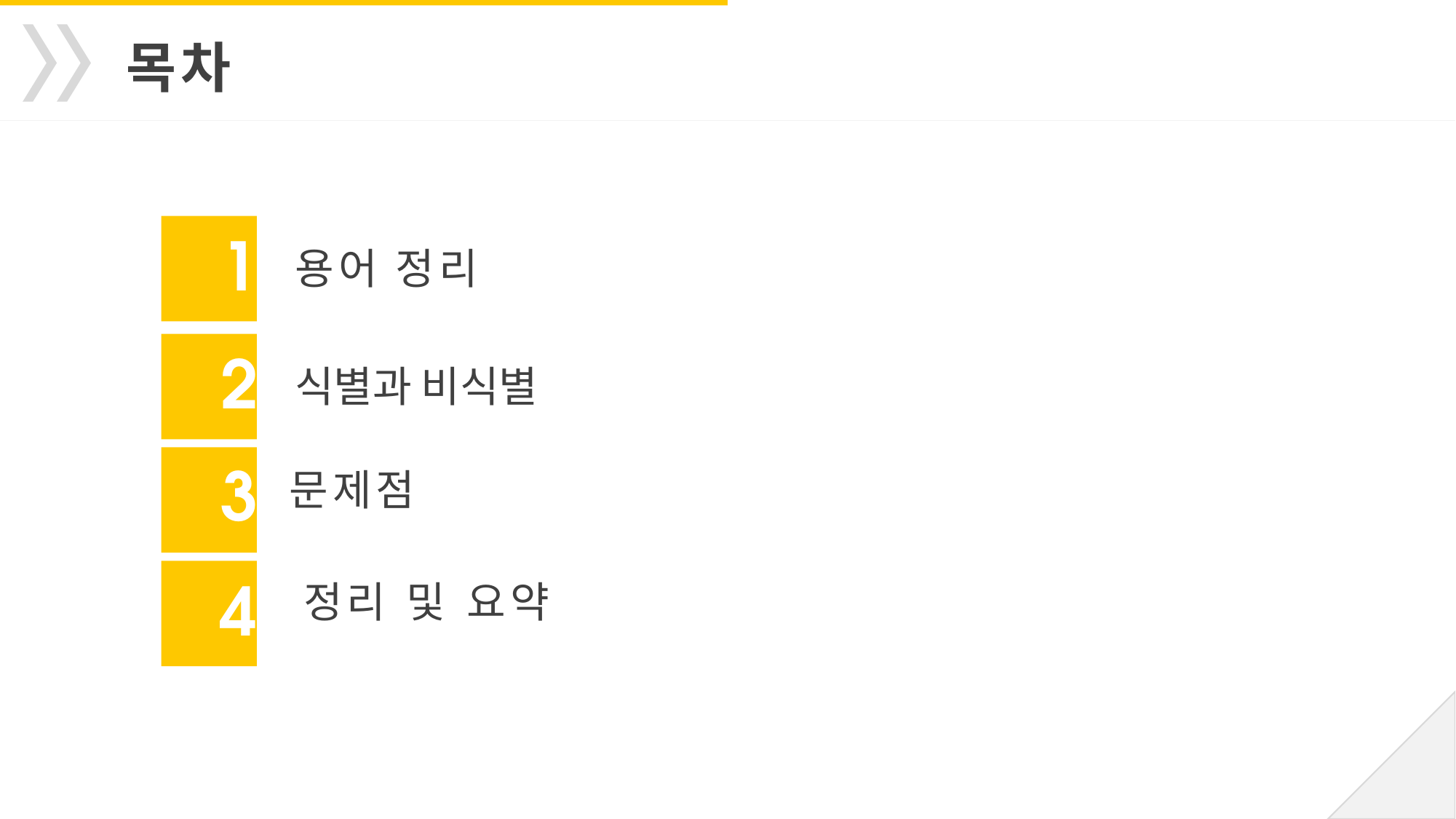

목차

용어 정리
1
1

식별과 비식별
2

문제점
3

정리 및 요약
4